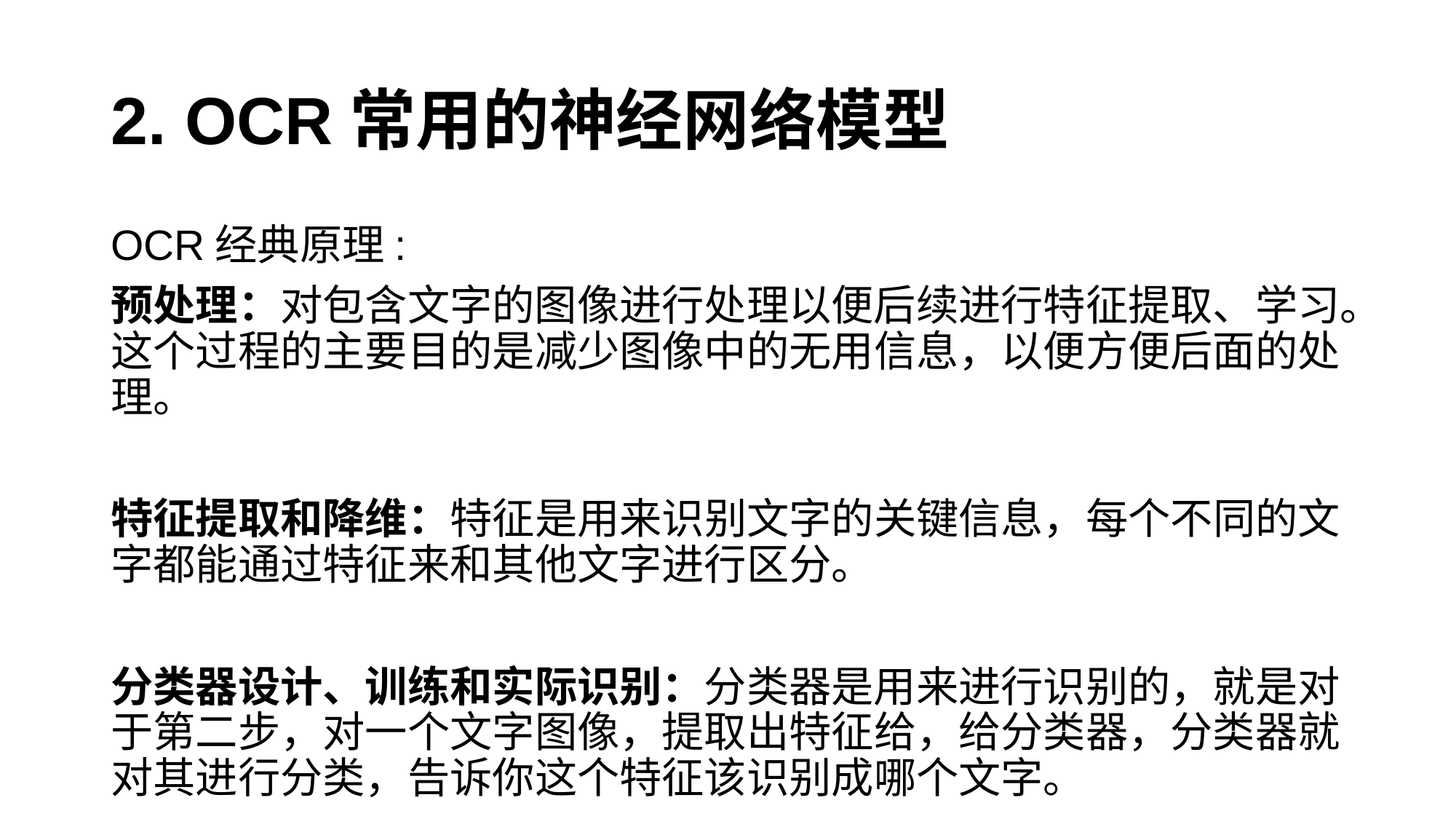

# 2. OCR常用的神经网络模型
OCR经典原理:
预处理：对包含文字的图像进行处理以便后续进行特征提取、学习。这个过程的主要目的是减少图像中的无用信息，以便方便后面的处理。

特征提取和降维：特征是用来识别文字的关键信息，每个不同的文字都能通过特征来和其他文字进行区分。

分类器设计、训练和实际识别：分类器是用来进行识别的，就是对于第二步，对一个文字图像，提取出特征给，给分类器，分类器就对其进行分类，告诉你这个特征该识别成哪个文字。